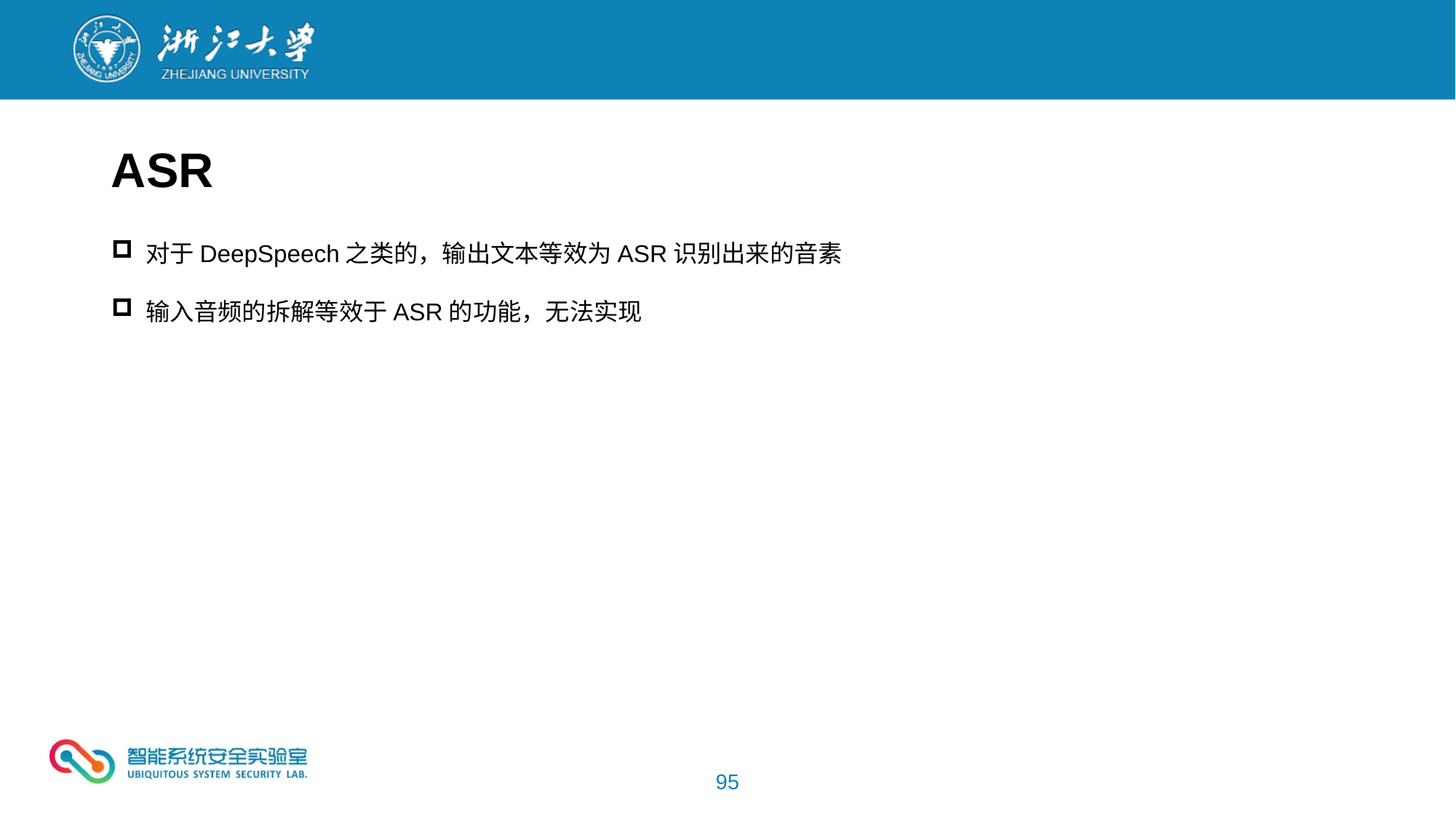

ASR
对于DeepSpeech之类的，输出文本等效为ASR识别出来的音素
输入音频的拆解等效于ASR的功能，无法实现